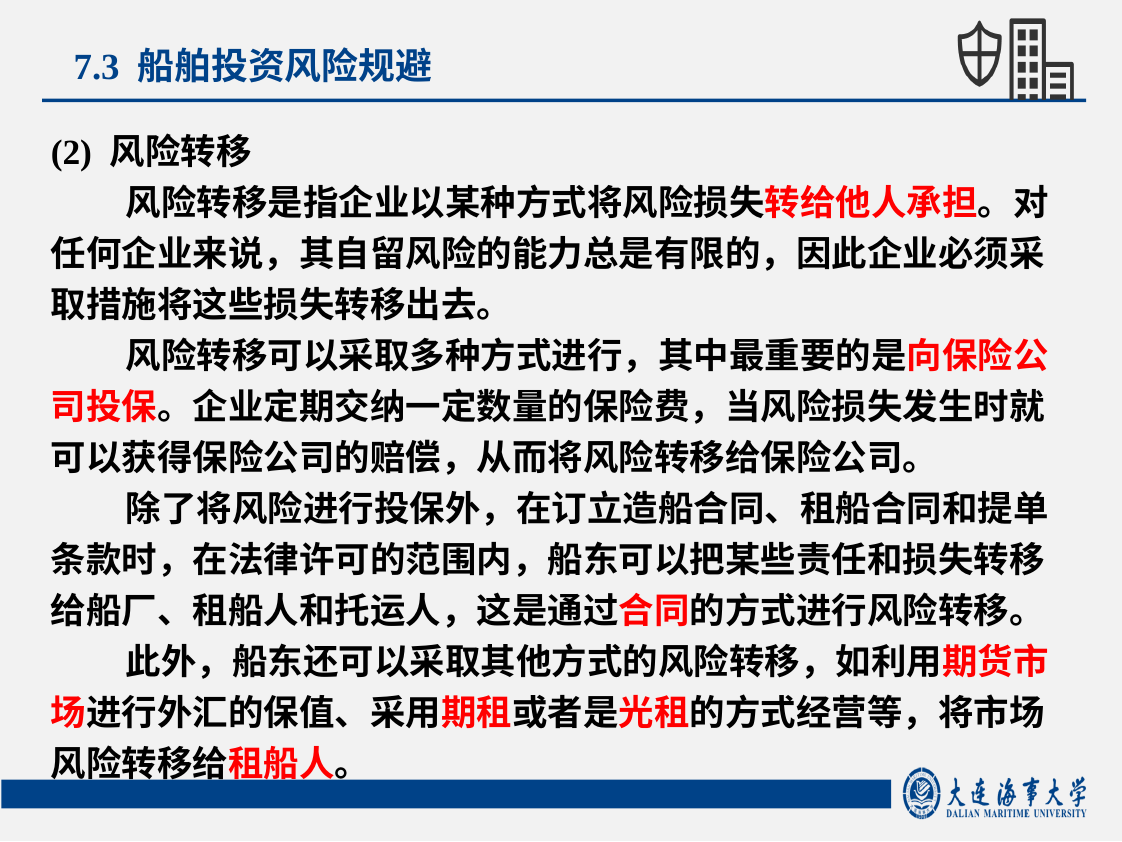

7.3 船舶投资风险规避
(2) 风险转移
风险转移是指企业以某种方式将风险损失转给他人承担。对任何企业来说，其自留风险的能力总是有限的，因此企业必须采取措施将这些损失转移出去。
风险转移可以采取多种方式进行，其中最重要的是向保险公司投保。企业定期交纳一定数量的保险费，当风险损失发生时就可以获得保险公司的赔偿，从而将风险转移给保险公司。
除了将风险进行投保外，在订立造船合同、租船合同和提单条款时，在法律许可的范围内，船东可以把某些责任和损失转移给船厂、租船人和托运人，这是通过合同的方式进行风险转移。
此外，船东还可以采取其他方式的风险转移，如利用期货市场进行外汇的保值、采用期租或者是光租的方式经营等，将市场风险转移给租船人。